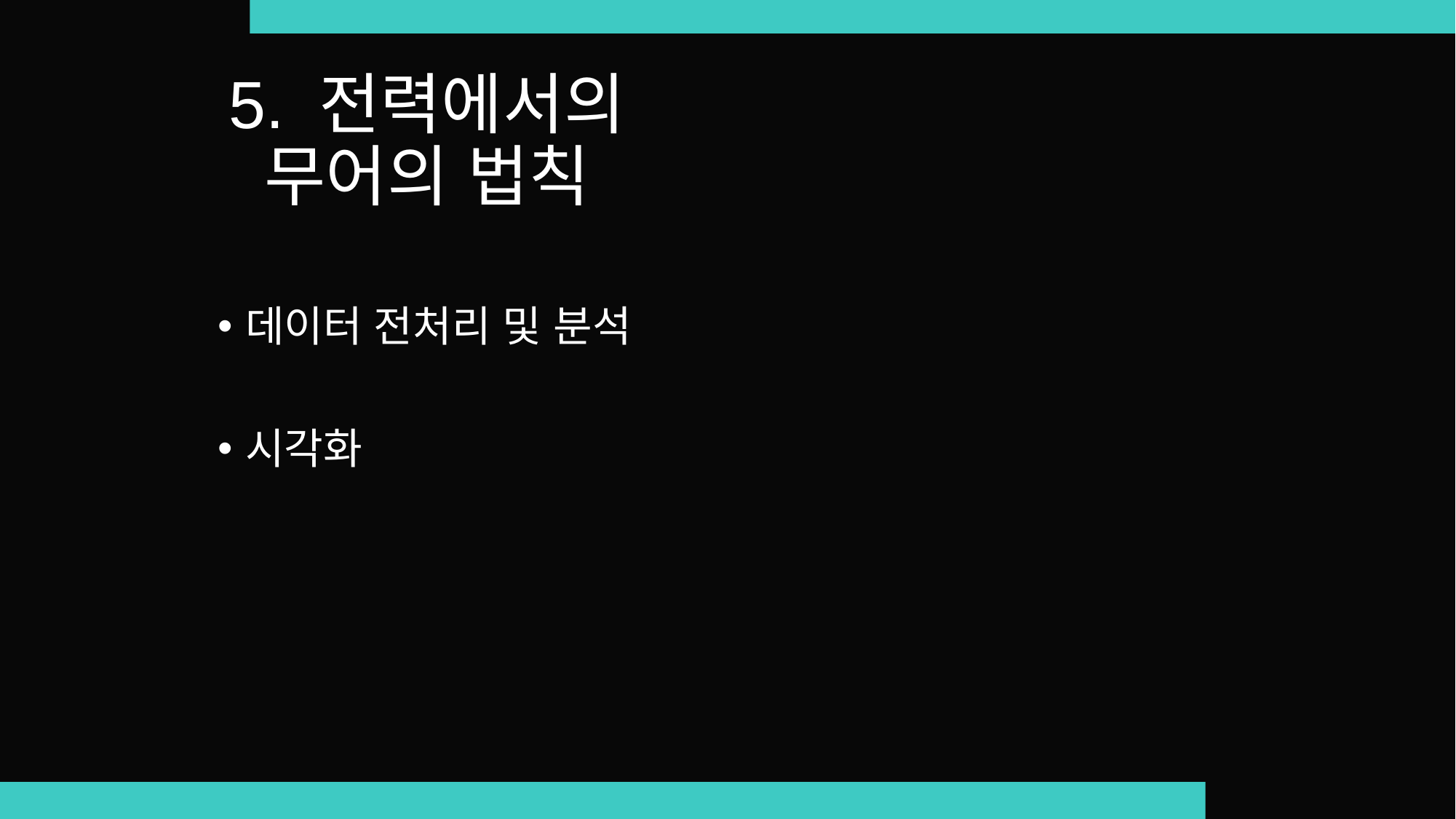

# 5. 전력에서의 무어의 법칙
데이터 전처리 및 분석

시각화